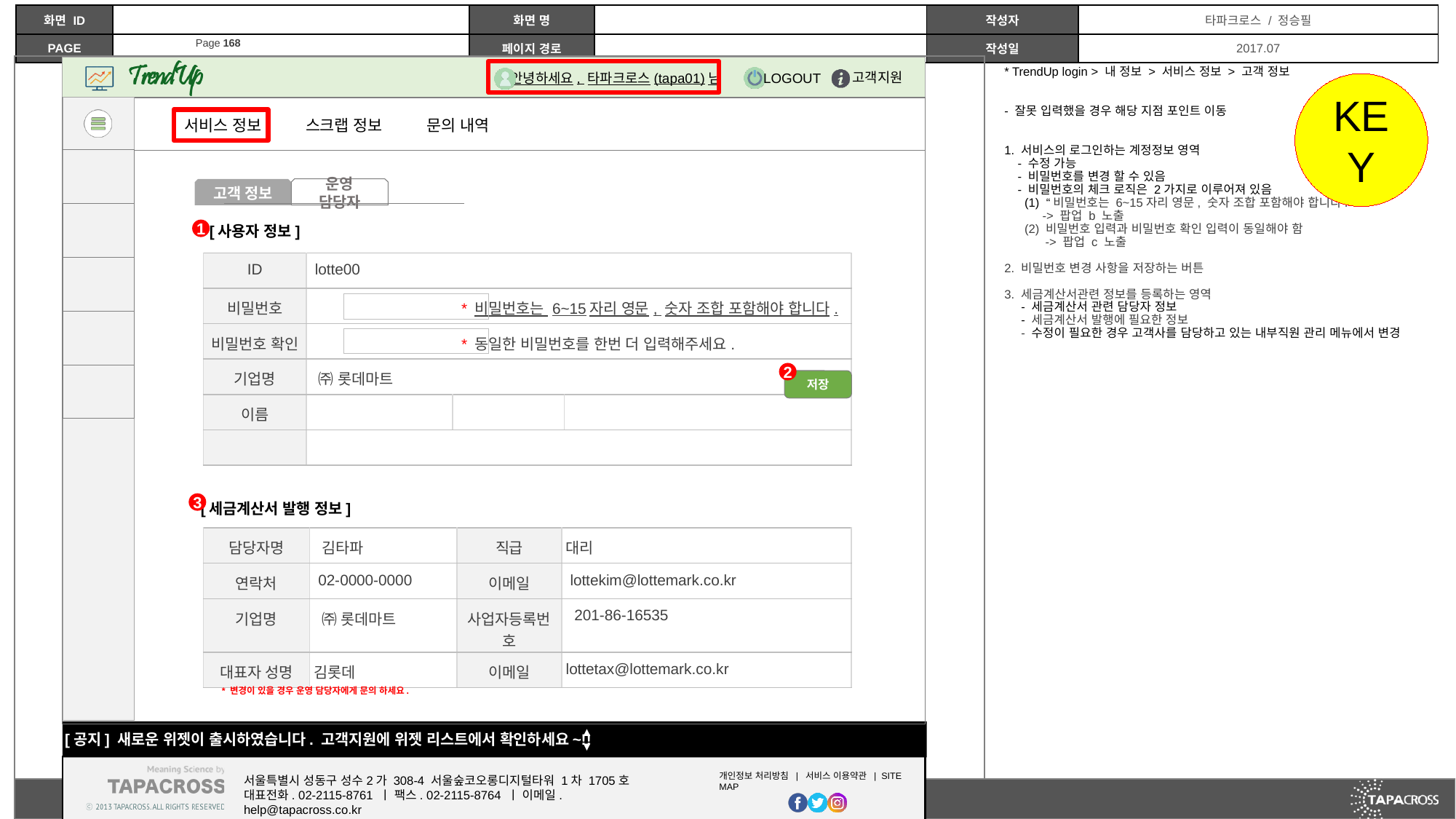

* TrendUp login > 내 정보 > 서비스 정보 > 고객 정보
- 잘못 입력했을 경우 해당 지점 포인트 이동
1. 서비스의 로그인하는 계정정보 영역
   - 수정 가능
   - 비밀번호를 변경 할 수 있음
   - 비밀번호의 체크 로직은 2가지로 이루어져 있음
     (1)  “비밀번호는 6~15자리 영문, 숫자 조합 포함해야 합니다.”
           -> 팝업 b 노출
     (2) 비밀번호 입력과 비밀번호 확인 입력이 동일해야 함
           -> 팝업 c 노출
2. 비밀번호 변경 사항을 저장하는 버튼
3. 세금계산서관련 정보를 등록하는 영역
    - 세금계산서 관련 담당자 정보
    - 세금계산서 발행에 필요한 정보
    - 수정이 필요한 경우 고객사를 담당하고 있는 내부직원 관리 메뉴에서 변경

KEY

문의 내역
스크랩 정보
서비스 정보
운영 담당자
고객 정보
[사용자 정보]
1
| ID | lotte00 |  |  |
| --- | --- | --- | --- |
| 비밀번호 | \* 비밀번호는 6~15자리 영문, 숫자 조합 포함해야 합니다. |  |  |
| 비밀번호 확인 | \* 동일한 비밀번호를 한번 더 입력해주세요. |  |  |
| 기업명 | ㈜ 롯데마트 |  |  |
| 이름 |  |  |  |
|  |  |  |  |

2
저장
3
[세금계산서 발행 정보]
| 담당자명 | 김타파 | 직급 | 대리 |
| --- | --- | --- | --- |
| 연락처 | 02-0000-0000 | 이메일 | lottekim@lottemark.co.kr |
| 기업명 | ㈜ 롯데마트 | 사업자등록번호 | 201-86-16535 |
| 대표자 성명 | 김롯데 | 이메일 | lottetax@lottemark.co.kr |
* 변경이 있을 경우 운영 담당자에게 문의 하세요.